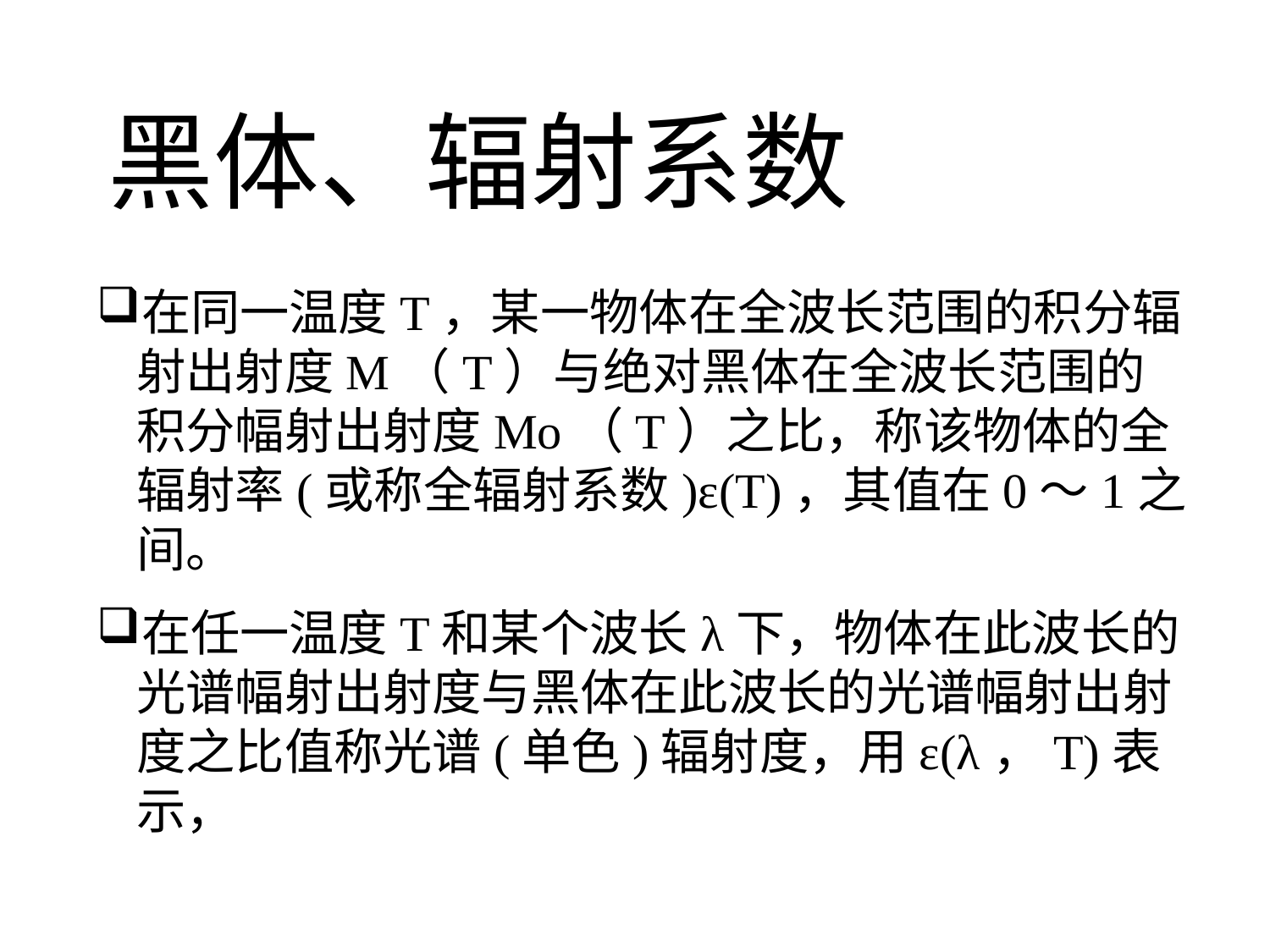

黑体、辐射系数
在同一温度T，某一物体在全波长范围的积分辐射出射度M（T）与绝对黑体在全波长范围的积分幅射出射度Mo（T）之比，称该物体的全辐射率(或称全辐射系数)ε(T)，其值在0～1之间。
在任一温度T和某个波长λ下，物体在此波长的光谱幅射出射度与黑体在此波长的光谱幅射出射度之比值称光谱(单色)辐射度，用ε(λ，T)表示，